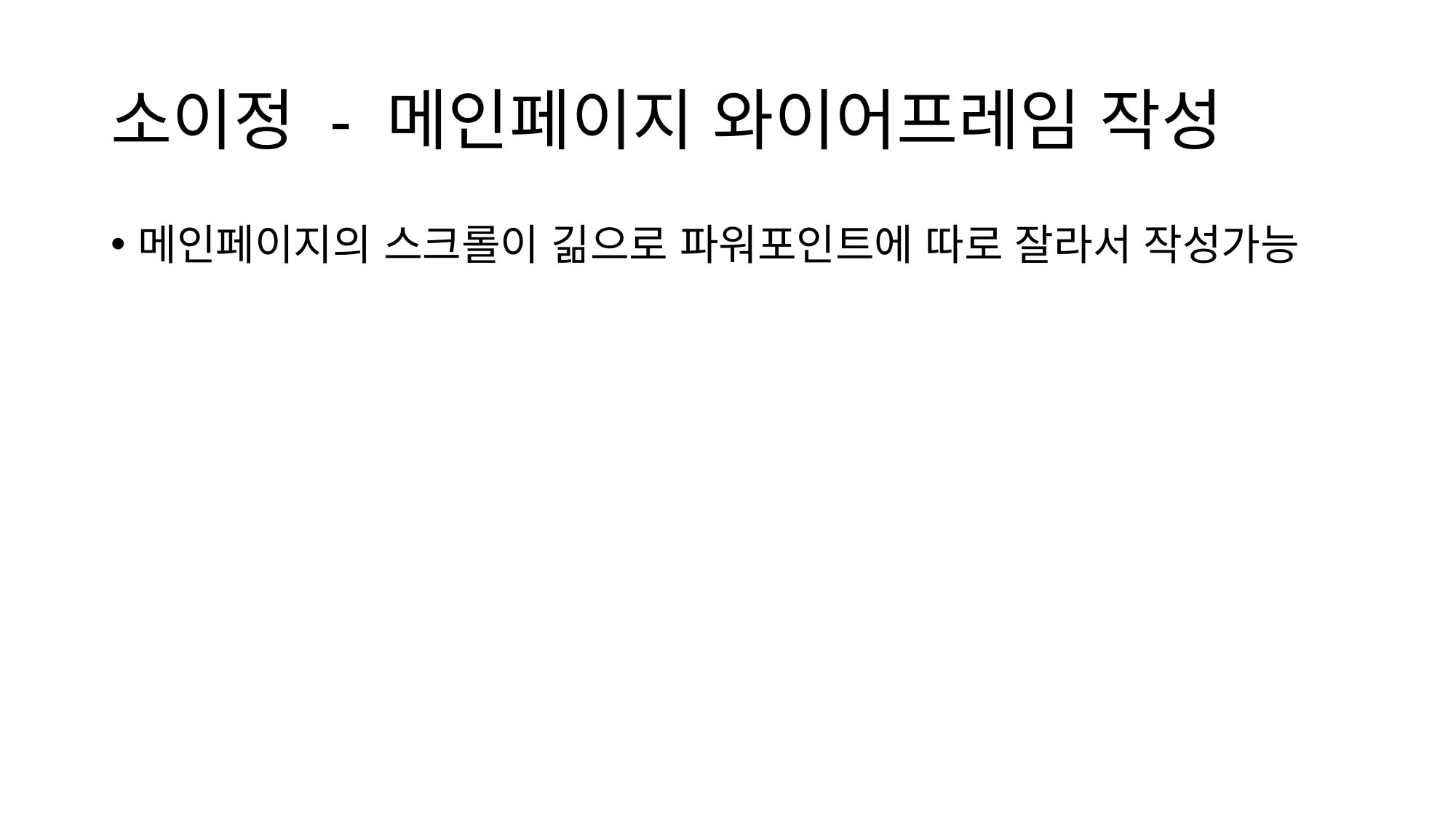

# 소이정 - 메인페이지 와이어프레임 작성
메인페이지의 스크롤이 긺으로 파워포인트에 따로 잘라서 작성가능